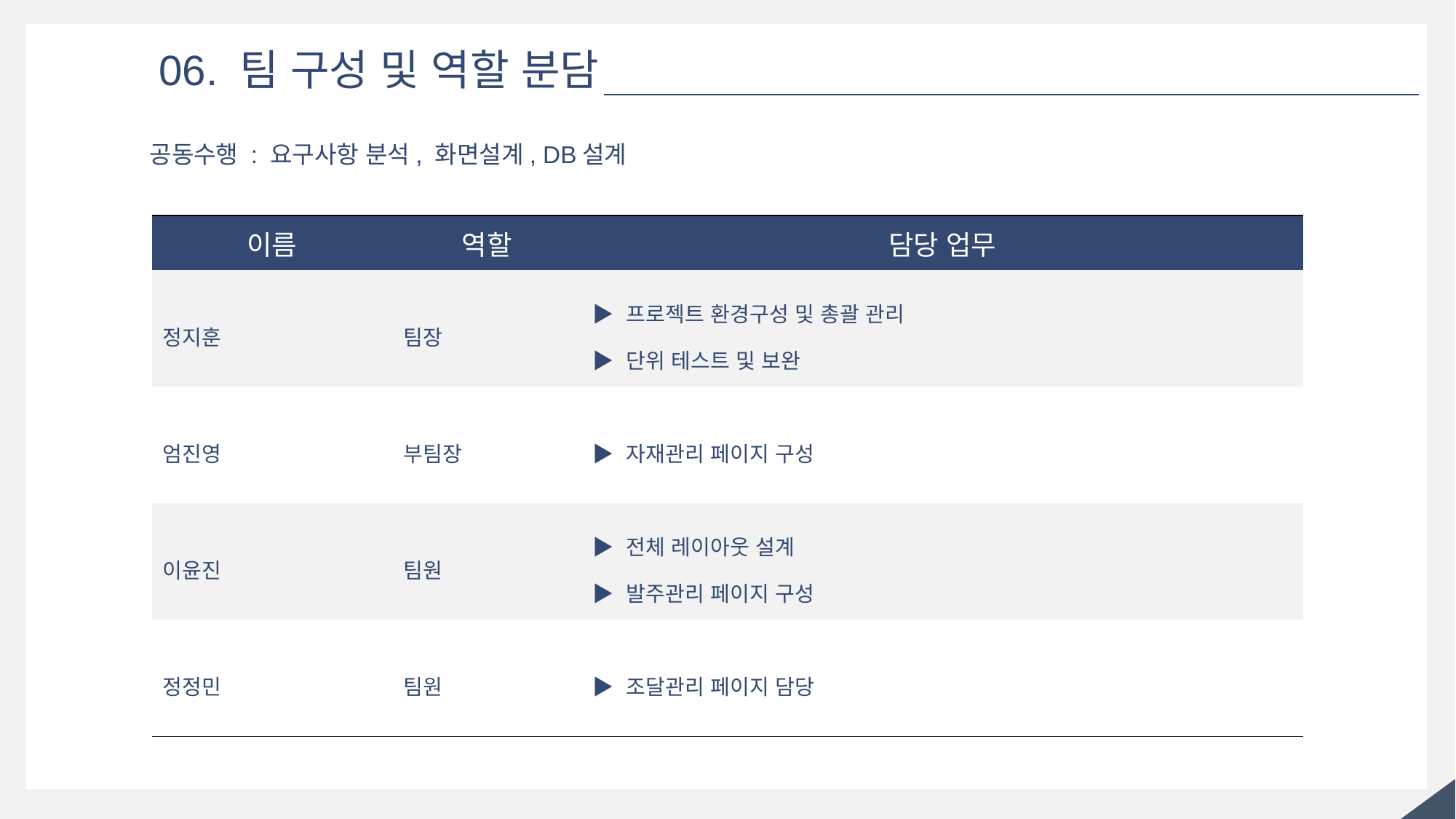

06. 팀 구성 및 역할 분담
공동수행 : 요구사항 분석, 화면설계, DB설계
| 이름 | 역할 | 담당 업무 |
| --- | --- | --- |
| 정지훈 | 팀장 | ▶ 프로젝트 환경구성 및 총괄 관리 ▶ 단위 테스트 및 보완 |
| 엄진영 | 부팀장 | ▶ 자재관리 페이지 구성 |
| 이윤진 | 팀원 | ▶ 전체 레이아웃 설계 ▶ 발주관리 페이지 구성 |
| 정정민 | 팀원 | ▶ 조달관리 페이지 담당 |